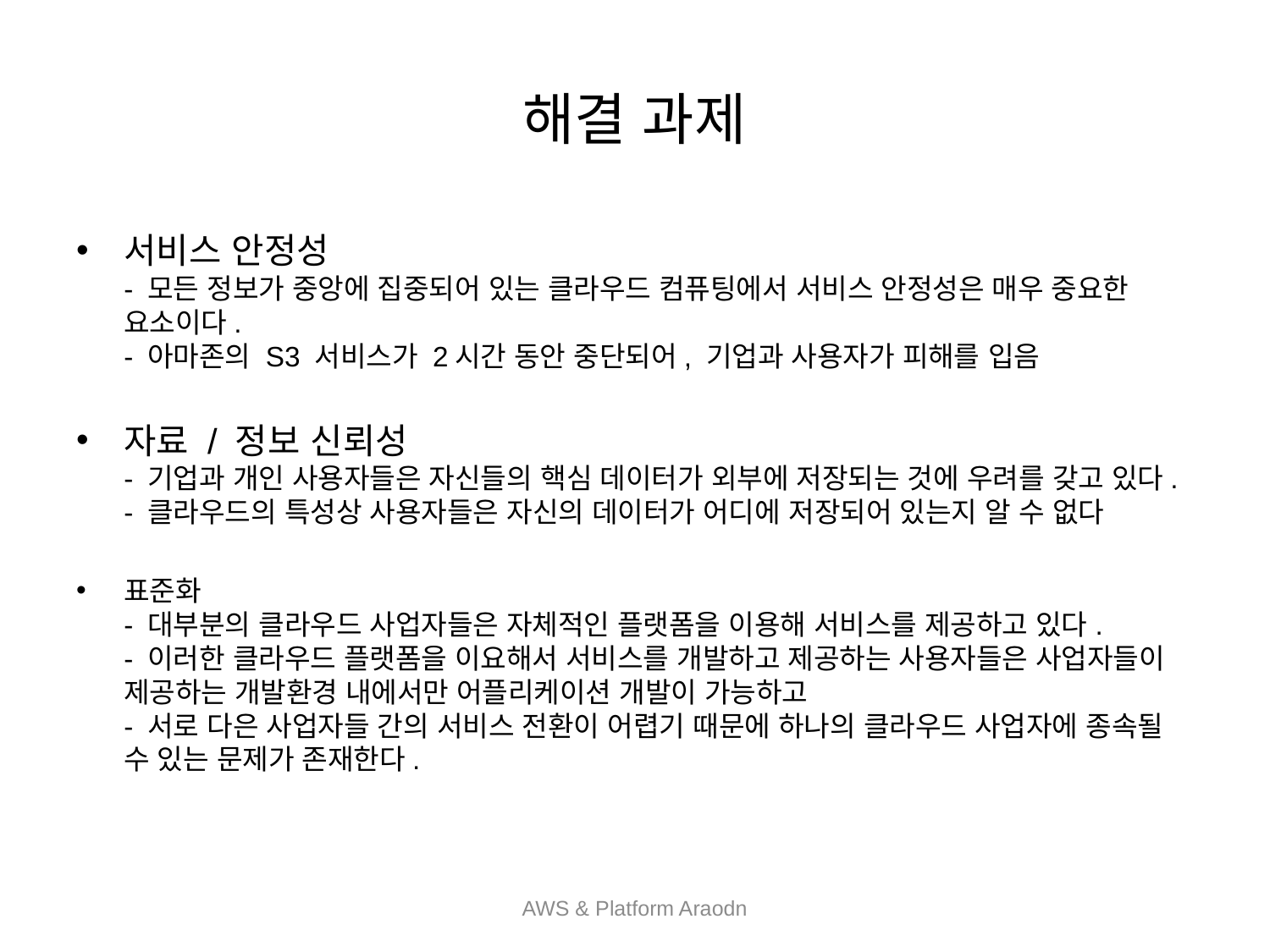

# 해결 과제
서비스 안정성
- 모든 정보가 중앙에 집중되어 있는 클라우드 컴퓨팅에서 서비스 안정성은 매우 중요한 요소이다.
- 아마존의 S3 서비스가 2시간 동안 중단되어, 기업과 사용자가 피해를 입음

자료 / 정보 신뢰성
- 기업과 개인 사용자들은 자신들의 핵심 데이터가 외부에 저장되는 것에 우려를 갖고 있다.
- 클라우드의 특성상 사용자들은 자신의 데이터가 어디에 저장되어 있는지 알 수 없다

표준화
- 대부분의 클라우드 사업자들은 자체적인 플랫폼을 이용해 서비스를 제공하고 있다.
- 이러한 클라우드 플랫폼을 이요해서 서비스를 개발하고 제공하는 사용자들은 사업자들이 제공하는 개발환경 내에서만 어플리케이션 개발이 가능하고
- 서로 다은 사업자들 간의 서비스 전환이 어렵기 때문에 하나의 클라우드 사업자에 종속될 수 있는 문제가 존재한다.

AWS & Platform Araodn